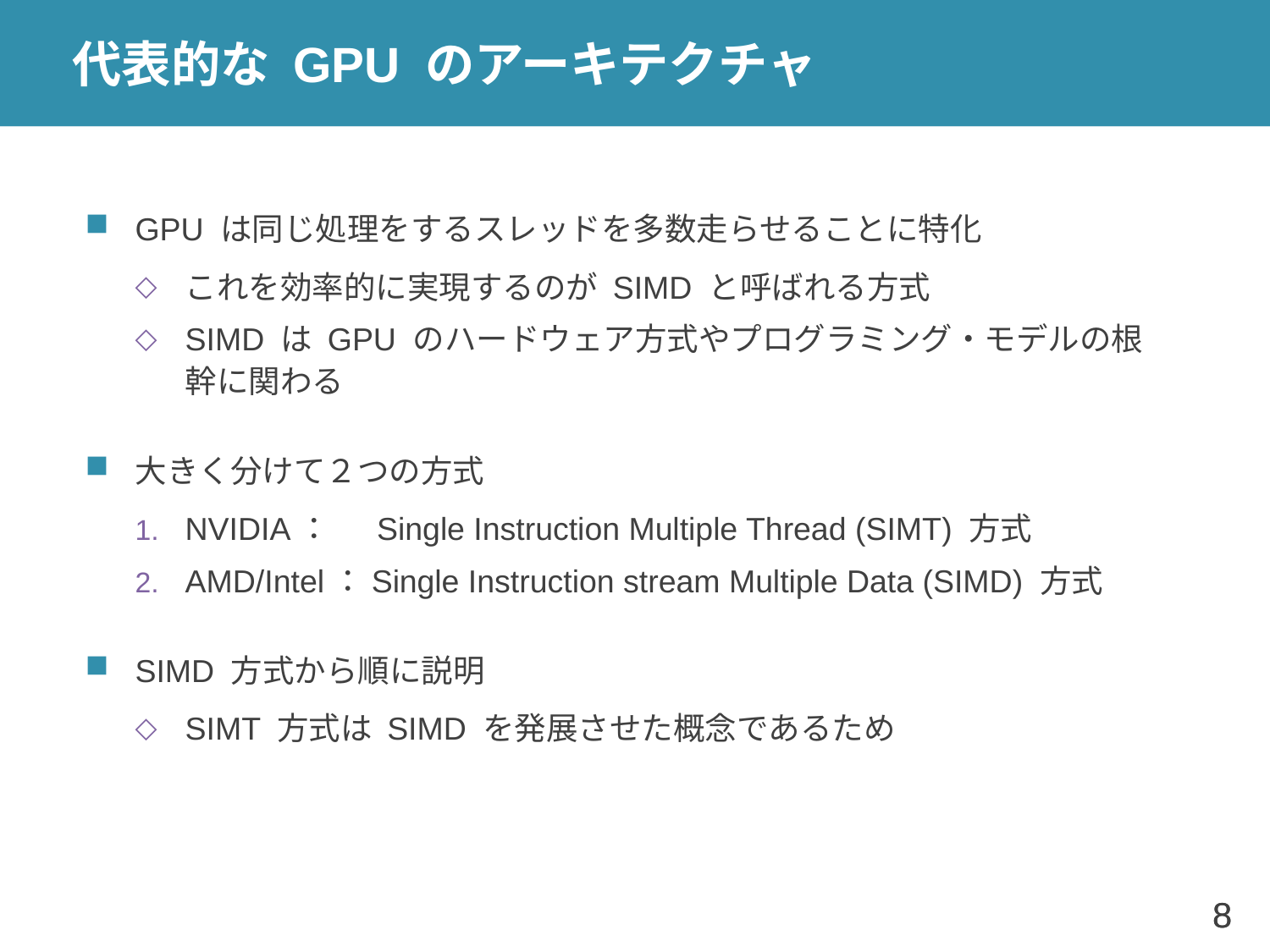

# 代表的な GPU のアーキテクチャ
GPU は同じ処理をするスレッドを多数走らせることに特化
これを効率的に実現するのが SIMD と呼ばれる方式
SIMD は GPU のハードウェア方式やプログラミング・モデルの根幹に関わる
大きく分けて２つの方式
NVIDIA：　 Single Instruction Multiple Thread (SIMT) 方式
AMD/Intel：Single Instruction stream Multiple Data (SIMD) 方式
SIMD 方式から順に説明
SIMT 方式は SIMD を発展させた概念であるため